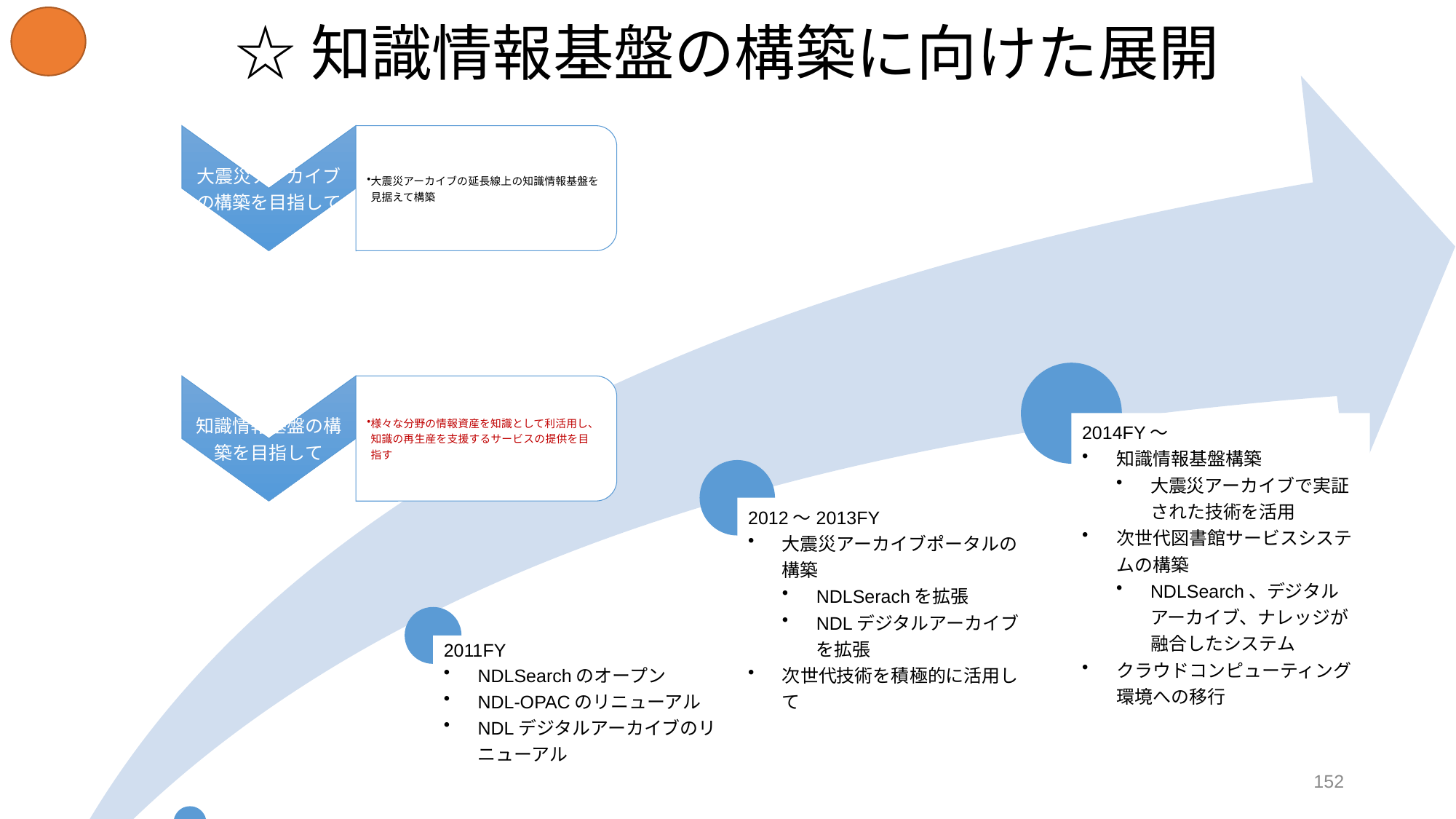

# ☆知識情報基盤の構築に向けた展開

2011FY
2012～2013FY
2014FY～
NDLSearchのオープン
大震災アーカイブポータルの構築
知識情報基盤構築
大震災アーカイブで実証された技術を活用
次世代図書館サービスシステムの構築
クラウドコンピューティング環境への移行
NDLSearch、デジタルアーカイブ、ナレッジが融合したシステム
NDLSerachを拡張
NDLデジタルアーカイブを拡張
次世代技術を積極的に活用して
NDL-OPACのリニューアル
NDLデジタルアーカイブのリニューアル
大震災アーカイブの構築を目指して
知識情報基盤の構築を目指して
様々な分野の情報資産を知識として利活用し、知識の再生産を支援するサービスの提供を目指す
大震災アーカイブの延長線上の知識情報基盤を見据えて構築

152